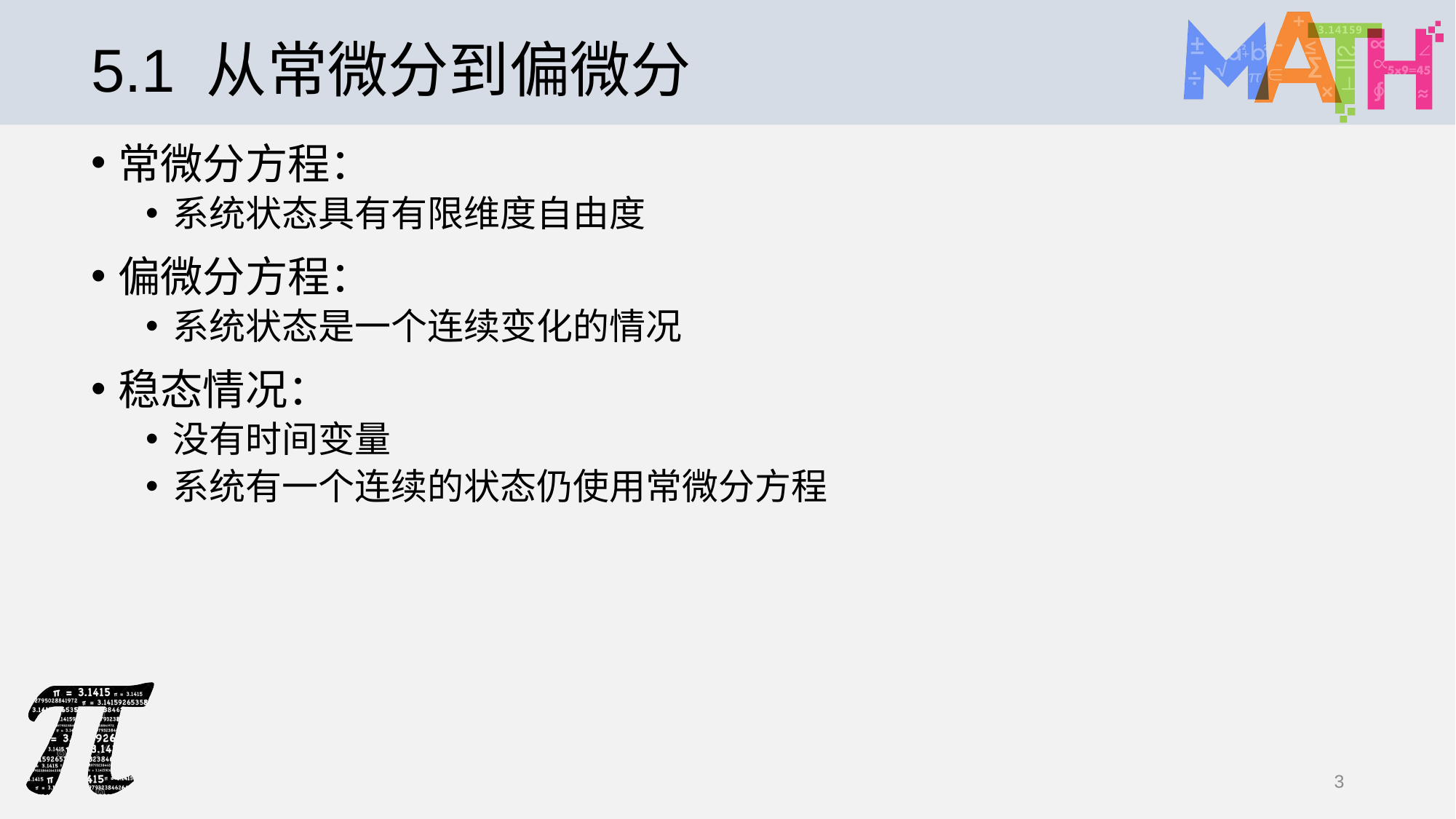

# 5.1 从常微分到偏微分
常微分方程：
系统状态具有有限维度自由度
偏微分方程：
系统状态是一个连续变化的情况
稳态情况：
没有时间变量
系统有一个连续的状态仍使用常微分方程

3